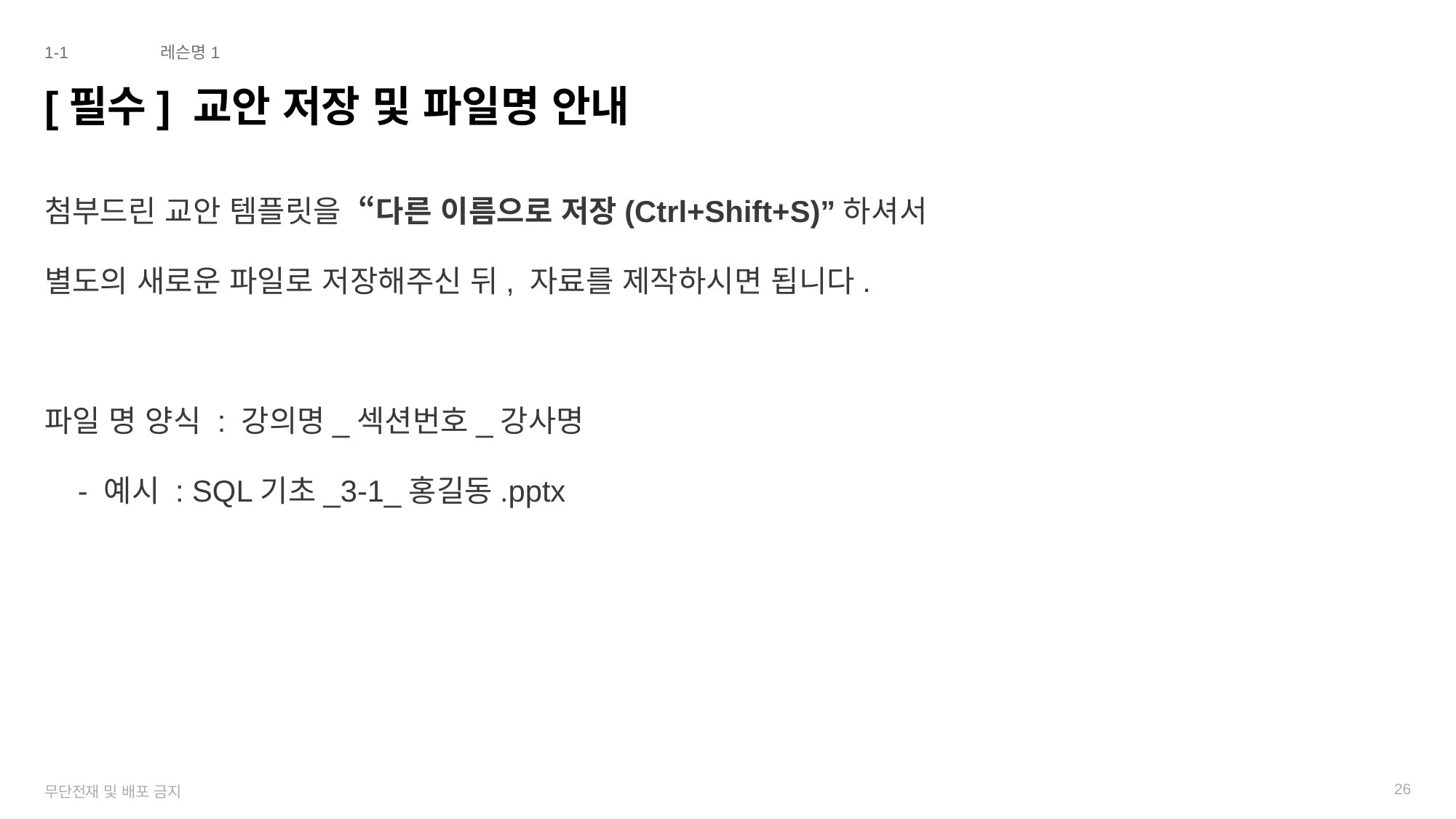

1-1
레슨명1
# [필수] 교안 저장 및 파일명 안내
첨부드린 교안 템플릿을  “다른 이름으로 저장(Ctrl+Shift+S)”하셔서
별도의 새로운 파일로 저장해주신 뒤, 자료를 제작하시면 됩니다.

파일 명 양식 : 강의명_섹션번호_강사명
    - 예시 : SQL기초_3-1_홍길동.pptx
26